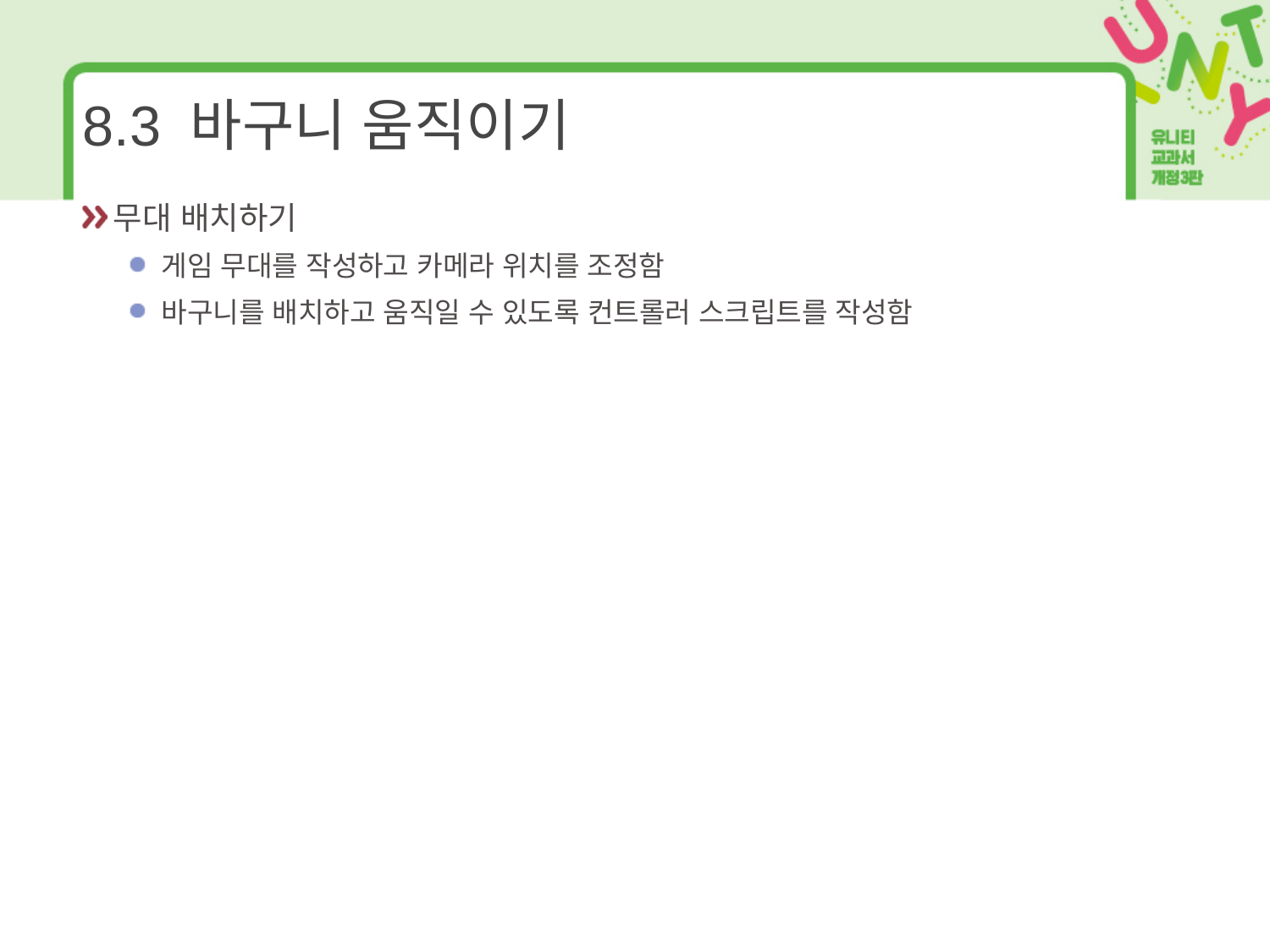

# 8.3 바구니 움직이기
무대 배치하기
게임 무대를 작성하고 카메라 위치를 조정함
바구니를 배치하고 움직일 수 있도록 컨트롤러 스크립트를 작성함